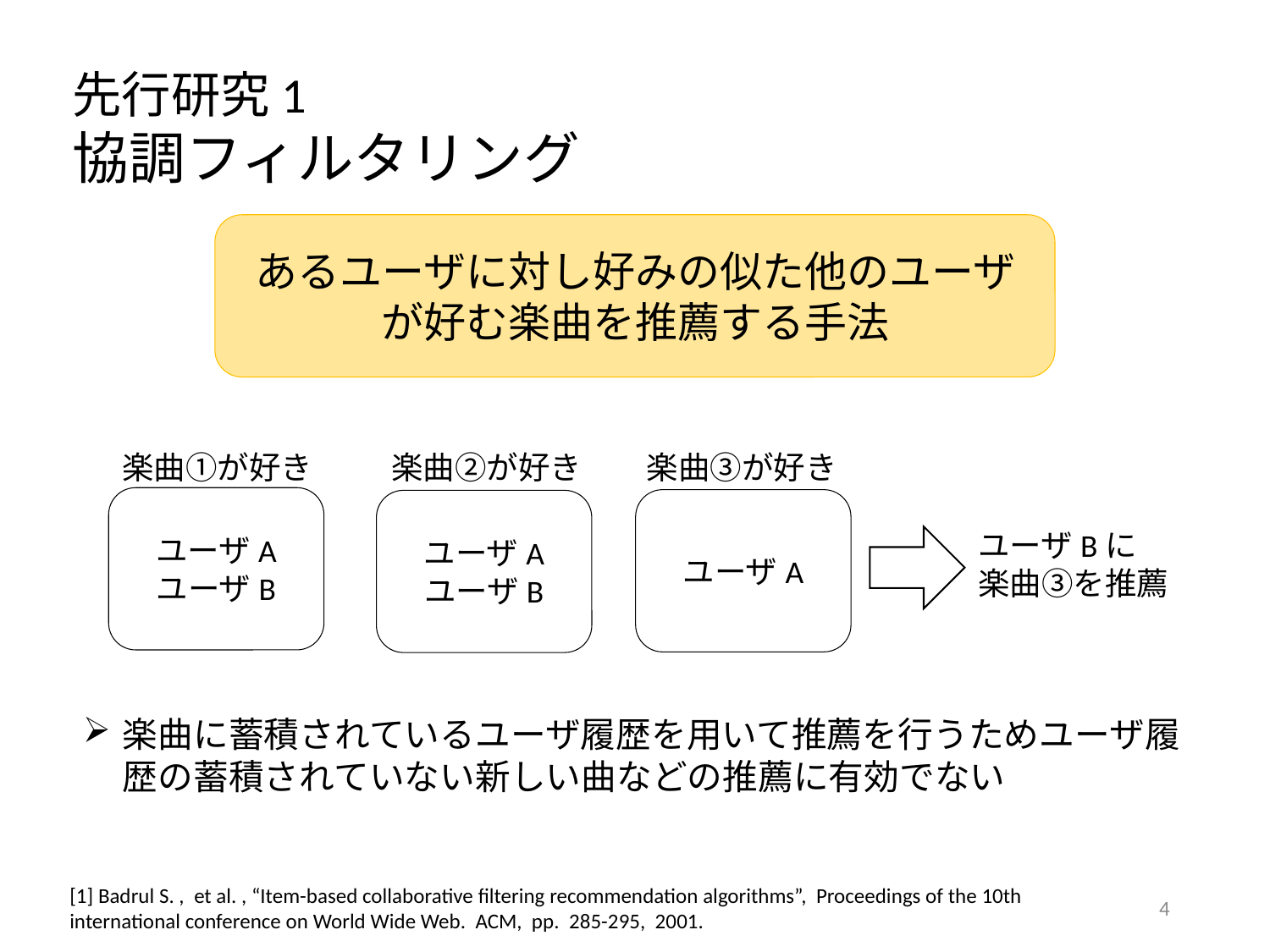

先行研究1
協調フィルタリング
あるユーザに対し好みの似た他のユーザが好む楽曲を推薦する手法
楽曲①が好き
ユーザA
ユーザB
楽曲②が好き
ユーザA
ユーザB
楽曲③が好き
ユーザA
ユーザBに
楽曲③を推薦

楽曲に蓄積されているユーザ履歴を用いて推薦を行うためユーザ履歴の蓄積されていない新しい曲などの推薦に有効でない
[1] Badrul S. ,  et al. , “Item-based collaborative filtering recommendation algorithms”,  Proceedings of the 10th international conference on World Wide Web.  ACM,  pp.  285-295,  2001.
4